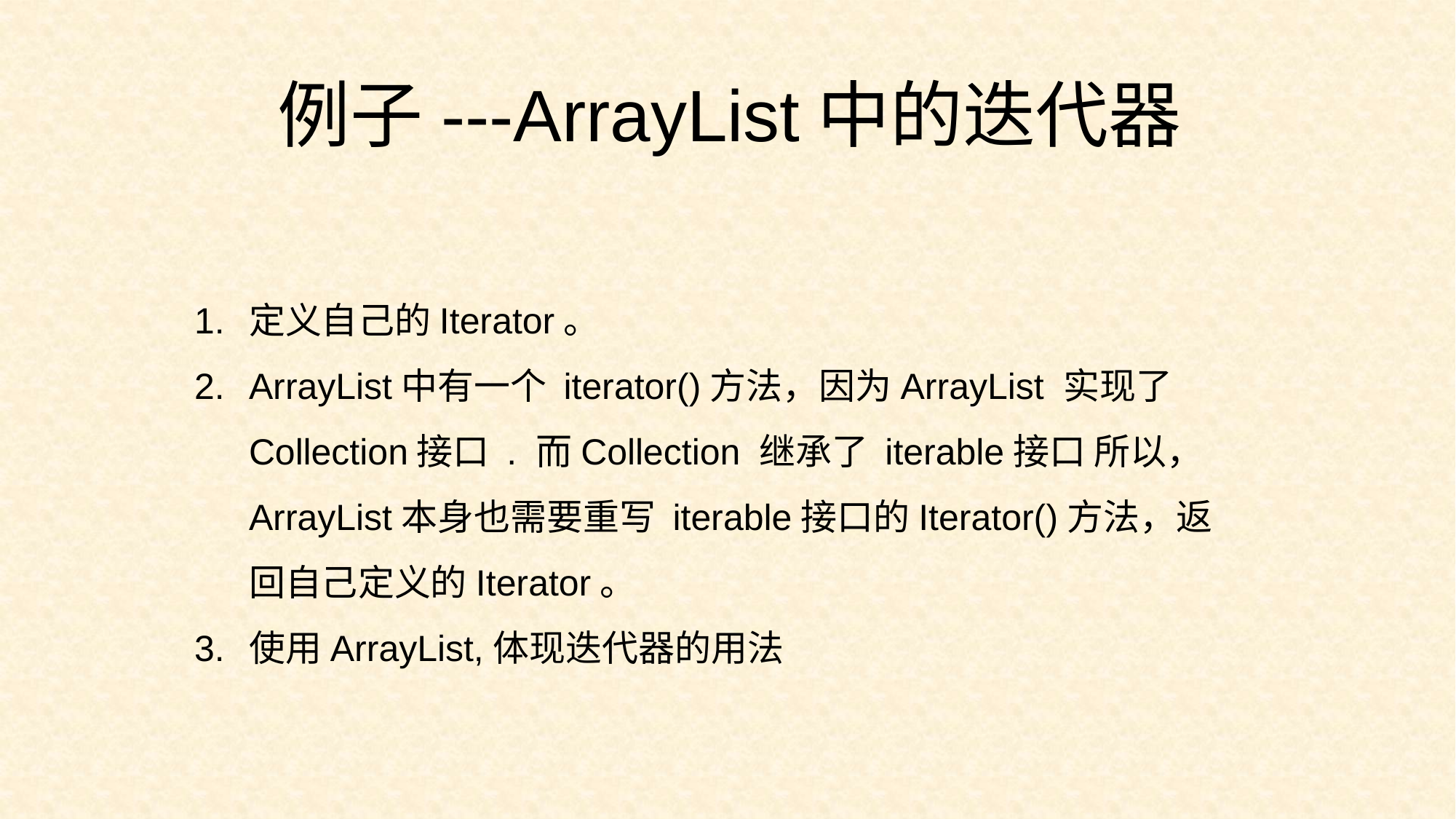

例子---ArrayList中的迭代器
定义自己的Iterator。
ArrayList中有一个 iterator()方法，因为ArrayList 实现了Collection接口 . 而Collection 继承了 iterable接口 所以，ArrayList本身也需要重写 iterable接口的Iterator()方法，返回自己定义的Iterator。
使用ArrayList,体现迭代器的用法